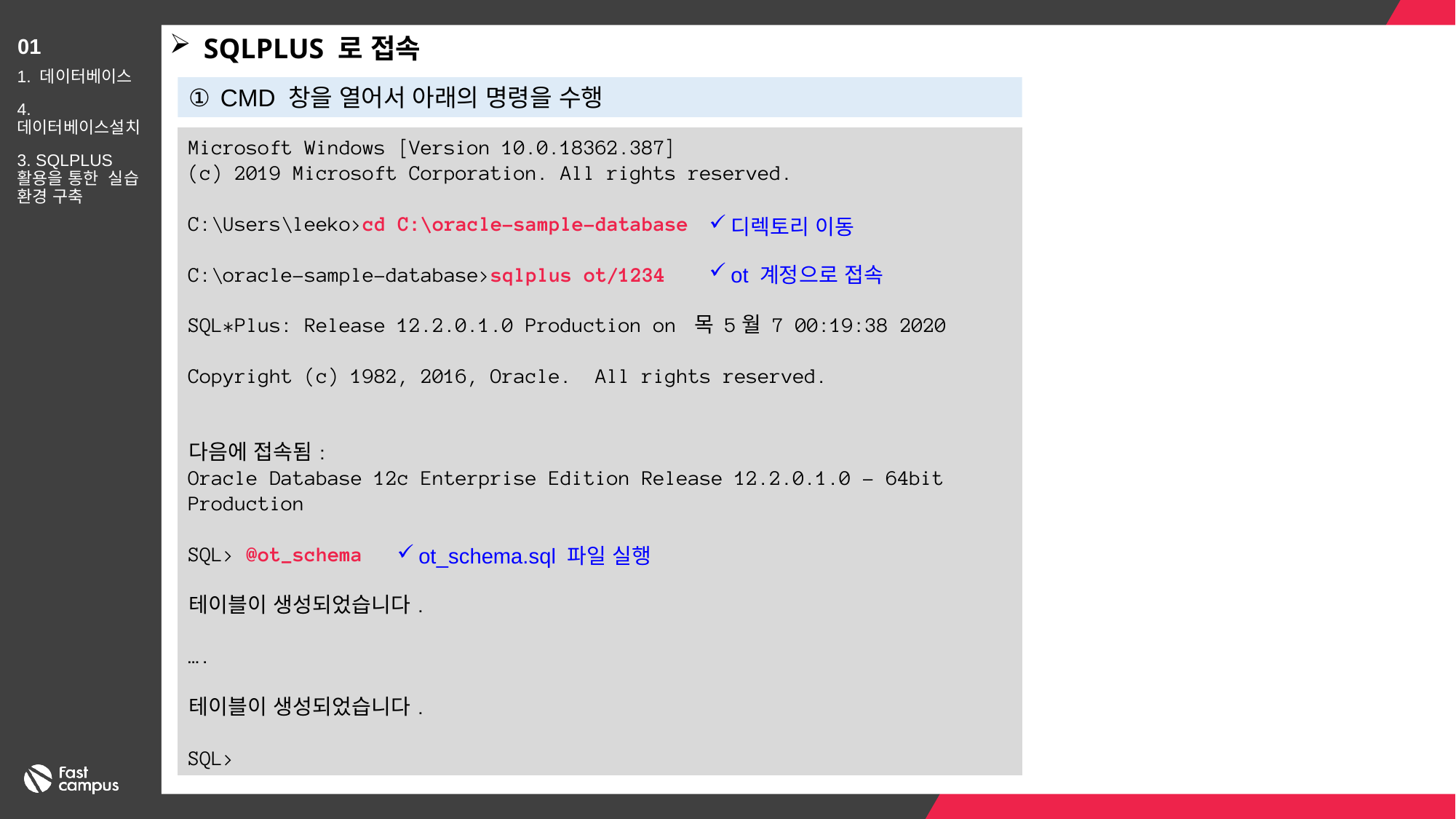

SQLPLUS 로 접속
01
1. 데이터베이스
4. 데이터베이스설치
3. SQLPLUS 활용을 통한  실습 환경 구축
CMD 창을 열어서 아래의 명령을 수행
Microsoft Windows [Version 10.0.18362.387]
(c) 2019 Microsoft Corporation. All rights reserved.

C:\Users\leeko>cd C:\oracle-sample-database

C:\oracle-sample-database>sqlplus ot/1234

SQL*Plus: Release 12.2.0.1.0 Production on 목 5월 7 00:19:38 2020

Copyright (c) 1982, 2016, Oracle.  All rights reserved.

다음에 접속됨:
Oracle Database 12c Enterprise Edition Release 12.2.0.1.0 - 64bit Production

SQL> @ot_schema

테이블이 생성되었습니다.

….

테이블이 생성되었습니다.

SQL>
디렉토리 이동
ot 계정으로 접속
ot_schema.sql 파일 실행